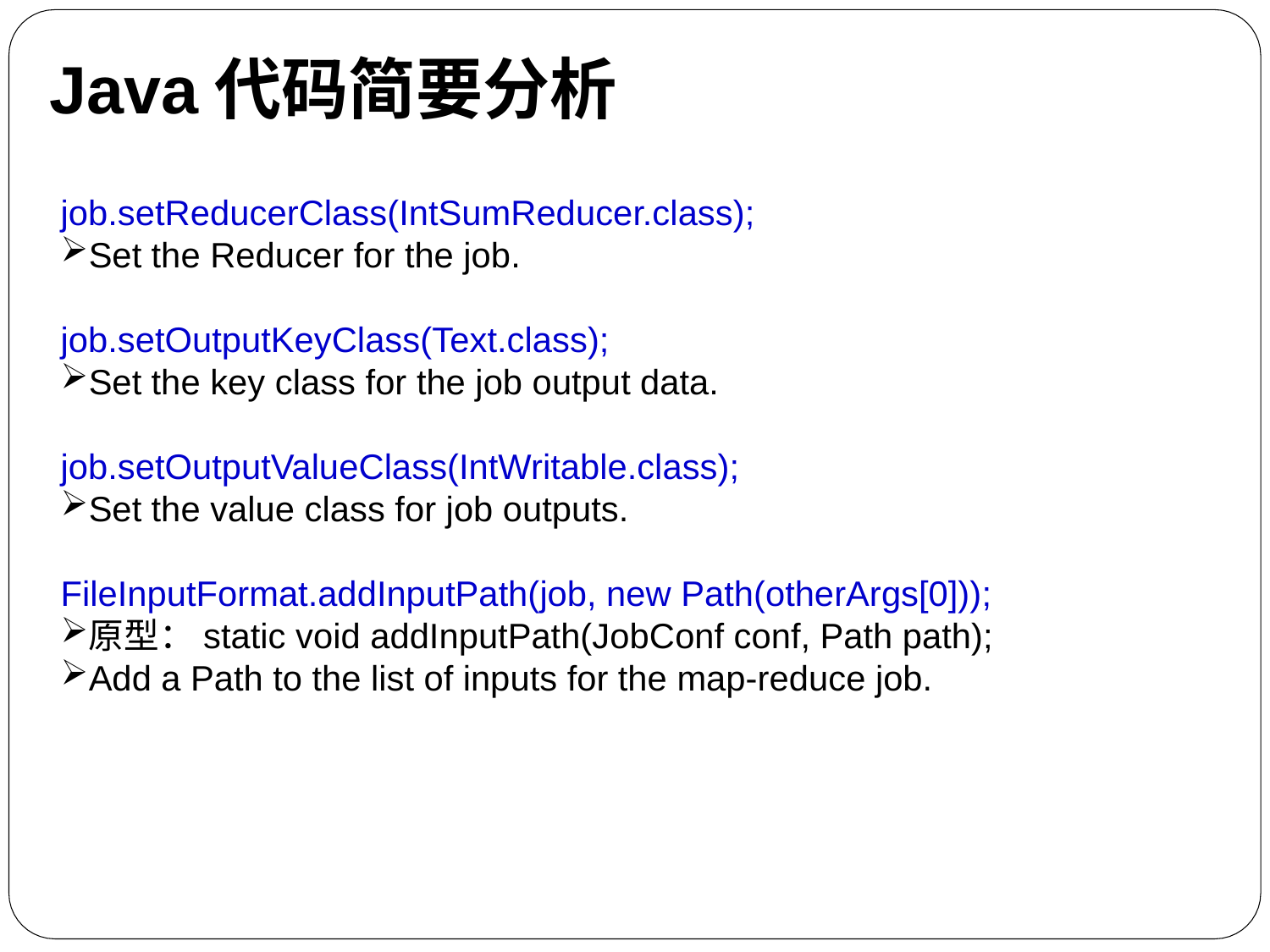

# Java代码简要分析
job.setReducerClass(IntSumReducer.class);
Set the Reducer for the job.

job.setOutputKeyClass(Text.class);
Set the key class for the job output data.

job.setOutputValueClass(IntWritable.class);
Set the value class for job outputs.

FileInputFormat.addInputPath(job, new Path(otherArgs[0]));
原型：static void addInputPath(JobConf conf, Path path);
Add a Path to the list of inputs for the map-reduce job.